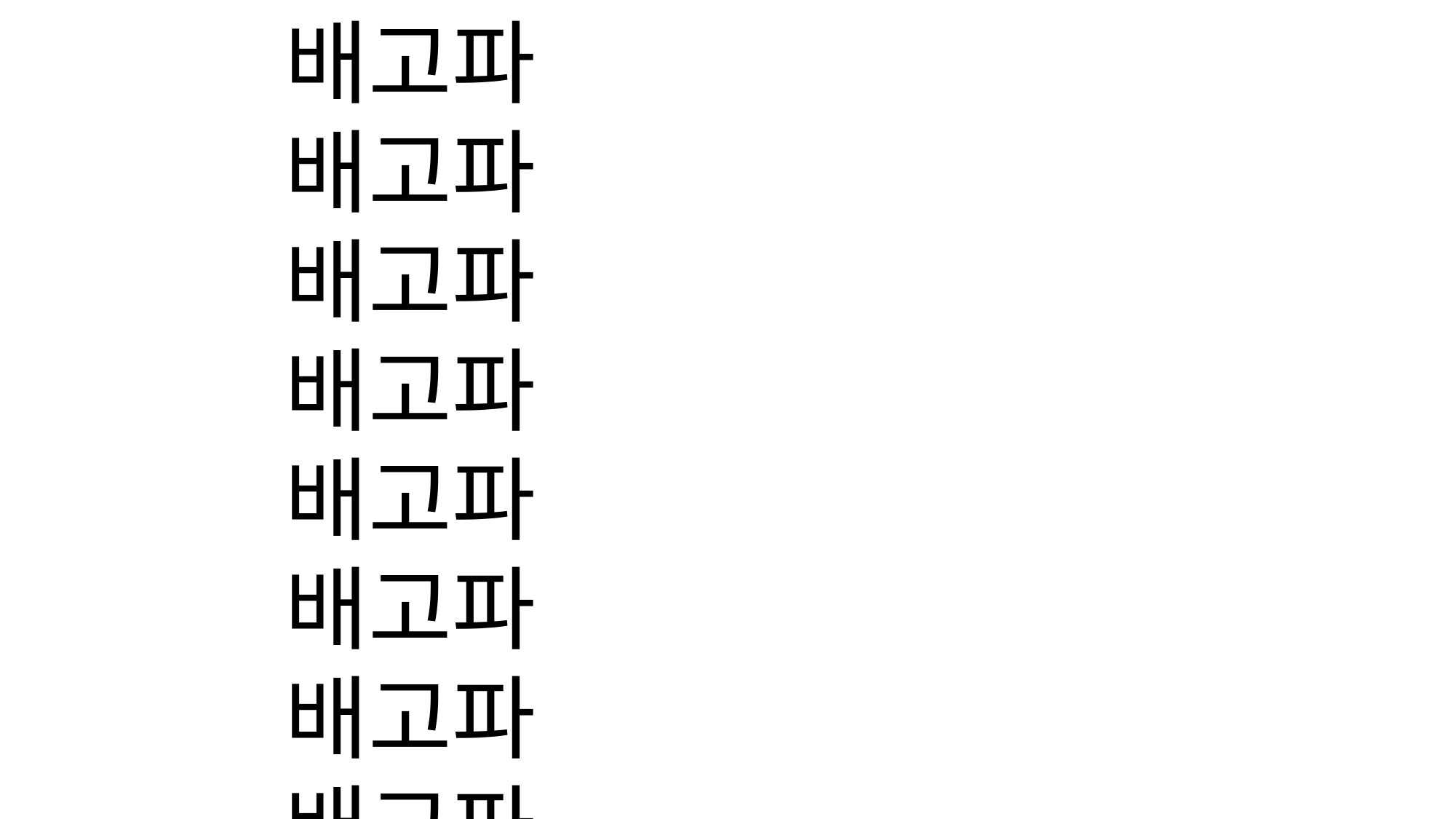

배고파
배고파
배고파
배고파
배고파
배고파
배고파
배고파